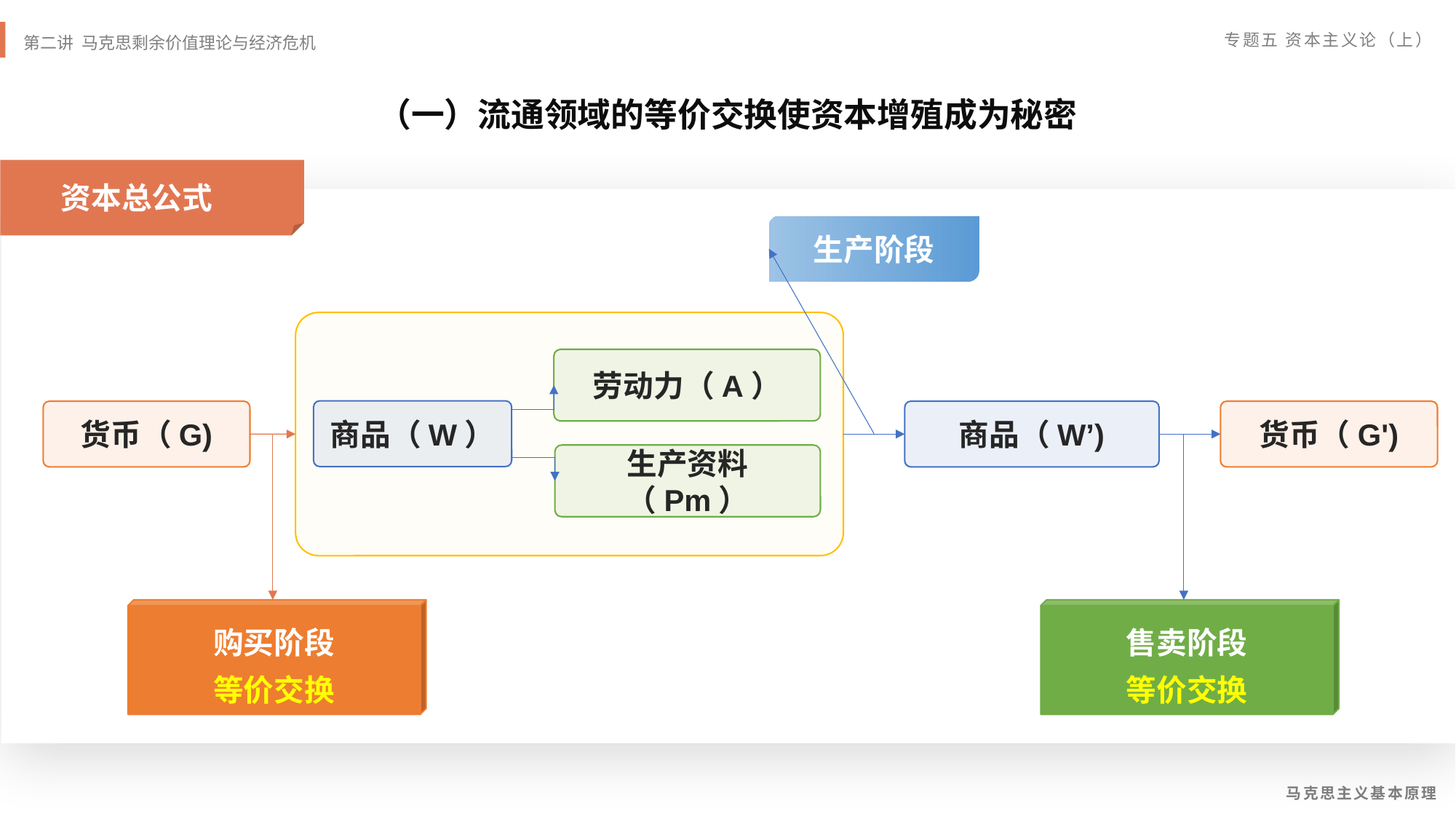

（一）流通领域的等价交换使资本增殖成为秘密

资本总公式

生产阶段

劳动力（A）
商品（W）
货币（G)
商品（W’)
货币（G')
生产资料（Pm）
购买阶段
等价交换
售卖阶段
等价交换